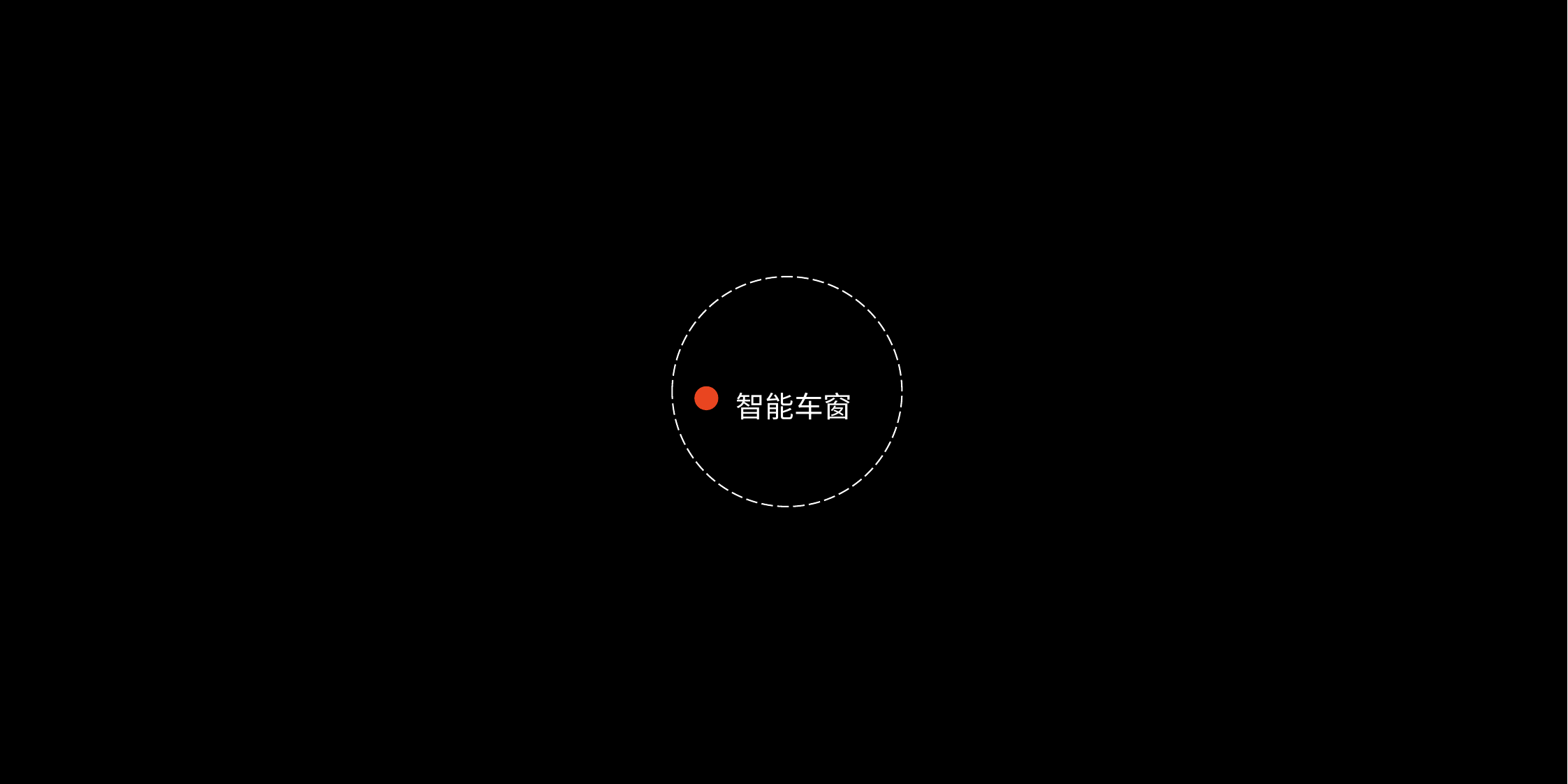

可伸展柔性屏
自动安全带
物品传送装置
智能温度调节
情感识别
车家互控跨场协同
人员滞留报警
可翻折安全座椅
座舱清洁系统
行车路线分享和AR导航
车用无线耳机
旋转座椅
智能视窗
行车灯光衰减系统
乘客参与式车载宠物
多屏共建
开门警示系统
紧急灭火功能
智能穿戴检测
车窗隐私保护模式
生命监测及健康检测系统
A柱可视化
智能盲区检测
汽车自主权限分配
智能路况检测提醒
手势眼球追踪混合交互
车窗显示集成功能
自动破窗系统
HUD系统全车应用
功能性参与环形氛围灯
智能车窗
DMS 疲劳驾驶监测
车际社交
骨传导耳机
Ai智能管家
宝宝/宠物/生命监测 calling